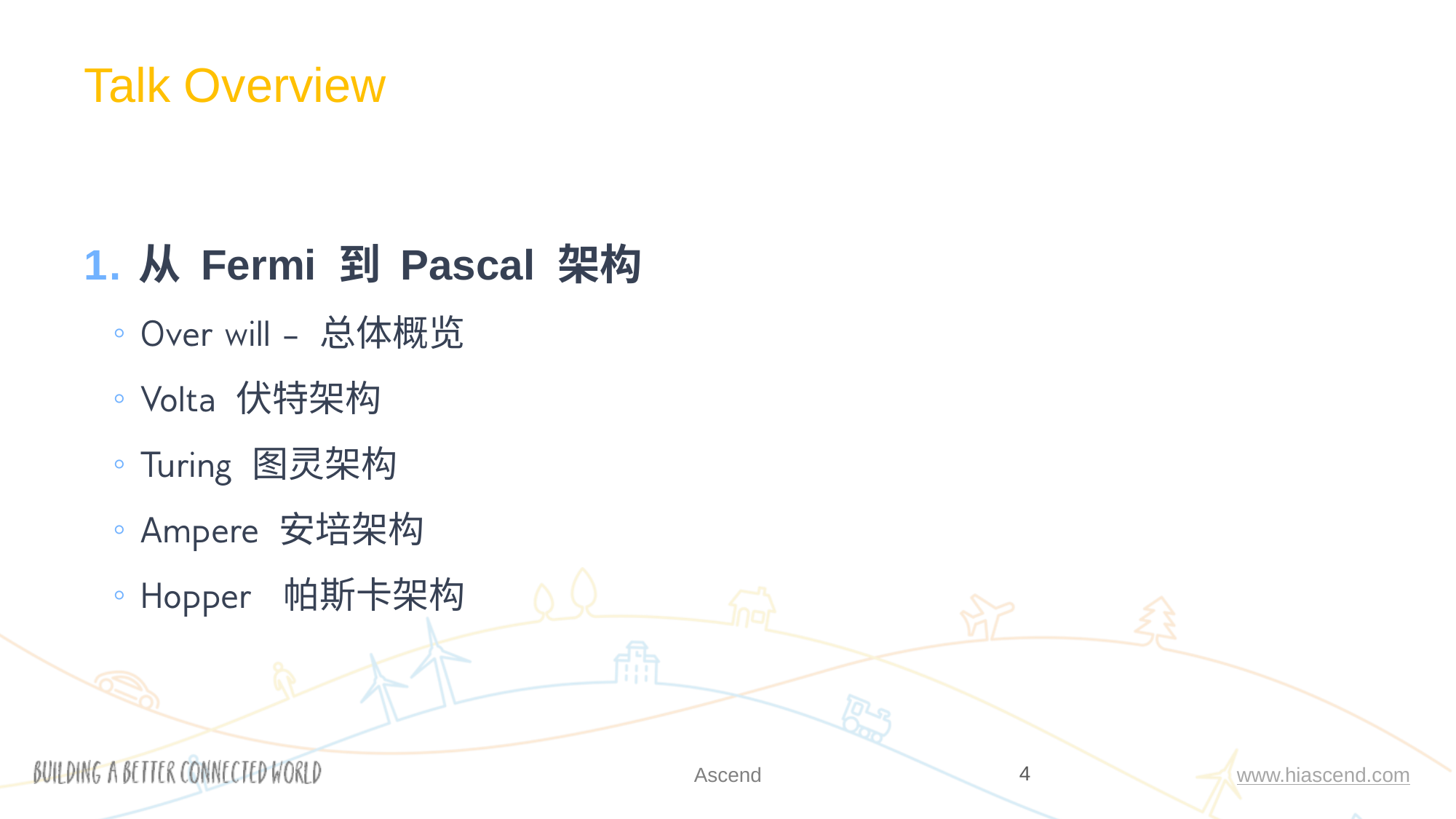

Talk Overview
从 Fermi 到 Pascal 架构
Over will – 总体概览
Volta 伏特架构
Turing 图灵架构
Ampere 安培架构
Hopper  帕斯卡架构